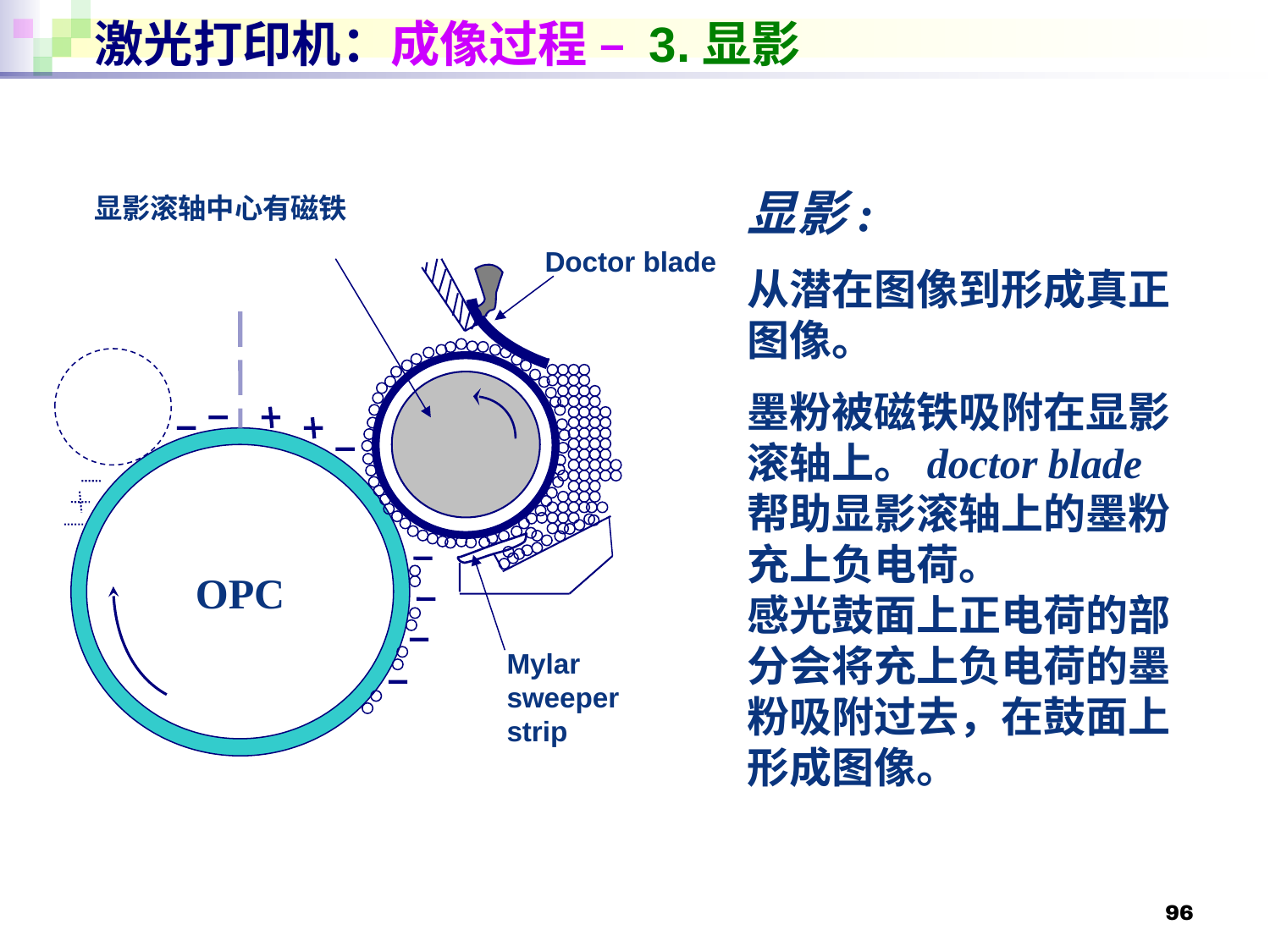

# 激光打印机：成像过程 – 3.显影
显影:
从潜在图像到形成真正图像。
墨粉被磁铁吸附在显影滚轴上。doctor blade 帮助显影滚轴上的墨粉充上负电荷。
感光鼓面上正电荷的部分会将充上负电荷的墨粉吸附过去，在鼓面上形成图像。
显影滚轴中心有磁铁
Doctor blade

OPC

Mylar sweeper strip

96